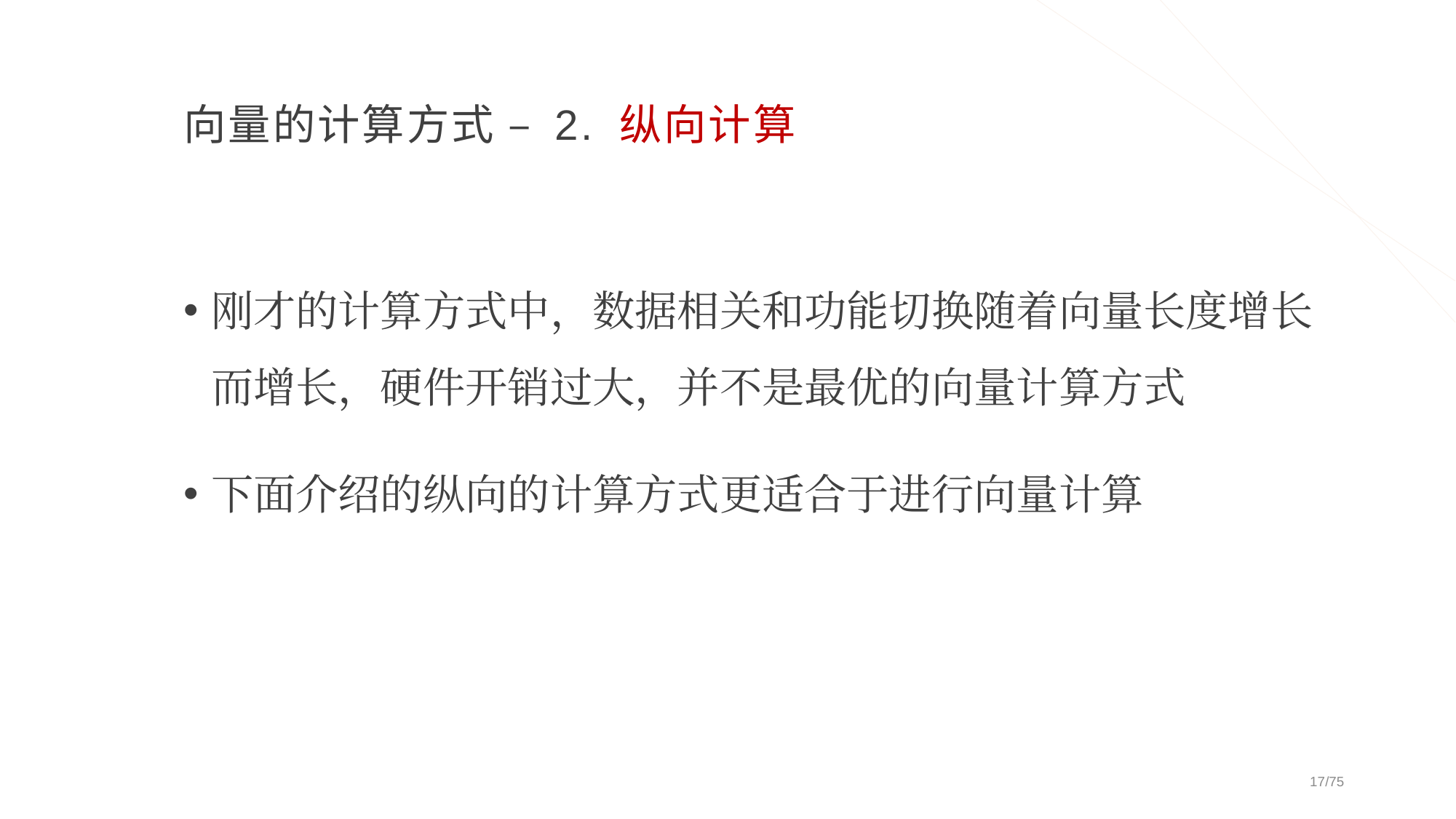

# 向量的计算方式 – 2. 纵向计算
刚才的计算方式中，数据相关和功能切换随着向量长度增长而增长，硬件开销过大，并不是最优的向量计算方式
下面介绍的纵向的计算方式更适合于进行向量计算
17/75